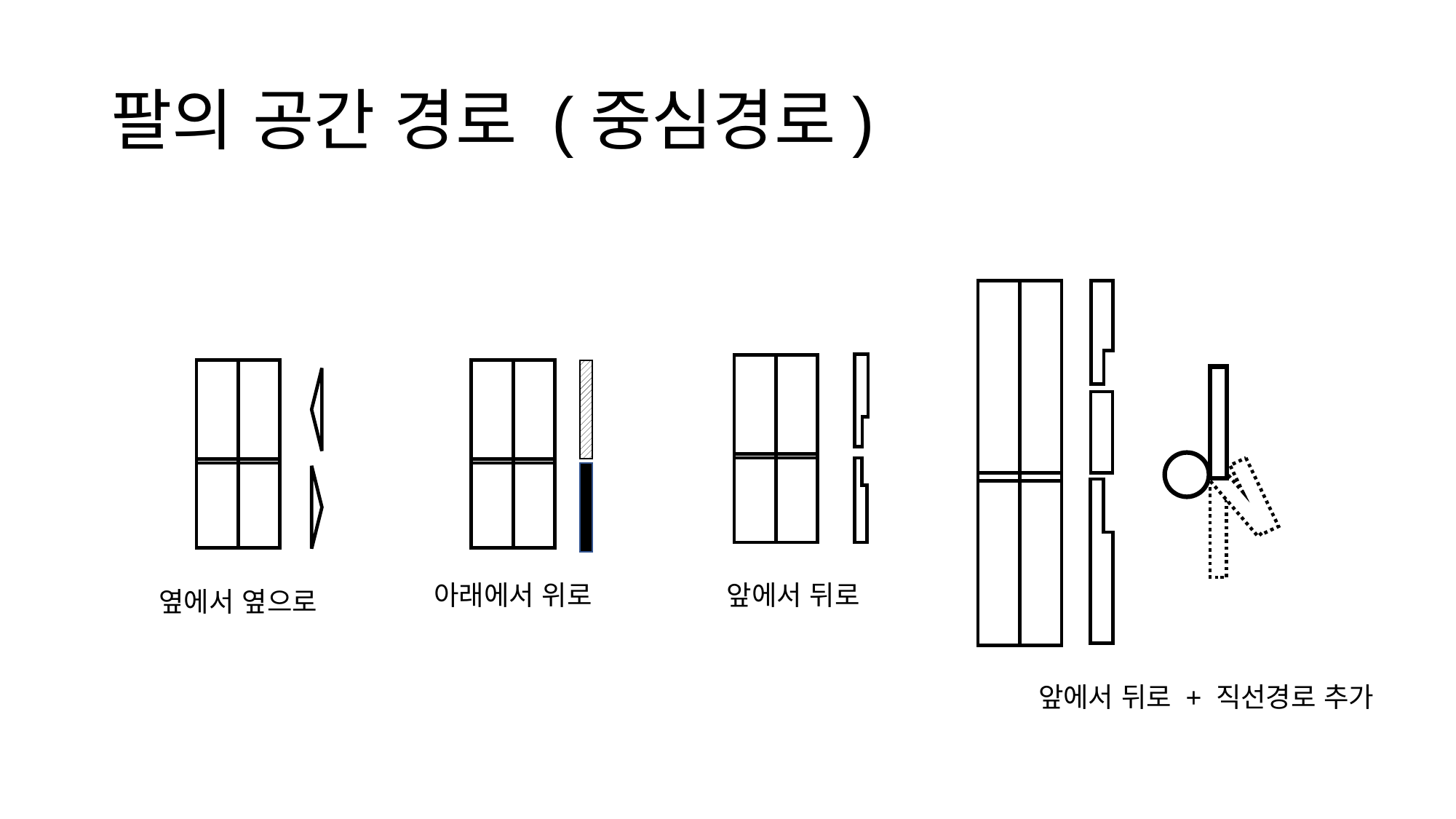

# 팔의 공간 경로 (중심경로)

아래에서 위로
앞에서 뒤로
옆에서 옆으로
앞에서 뒤로 + 직선경로 추가